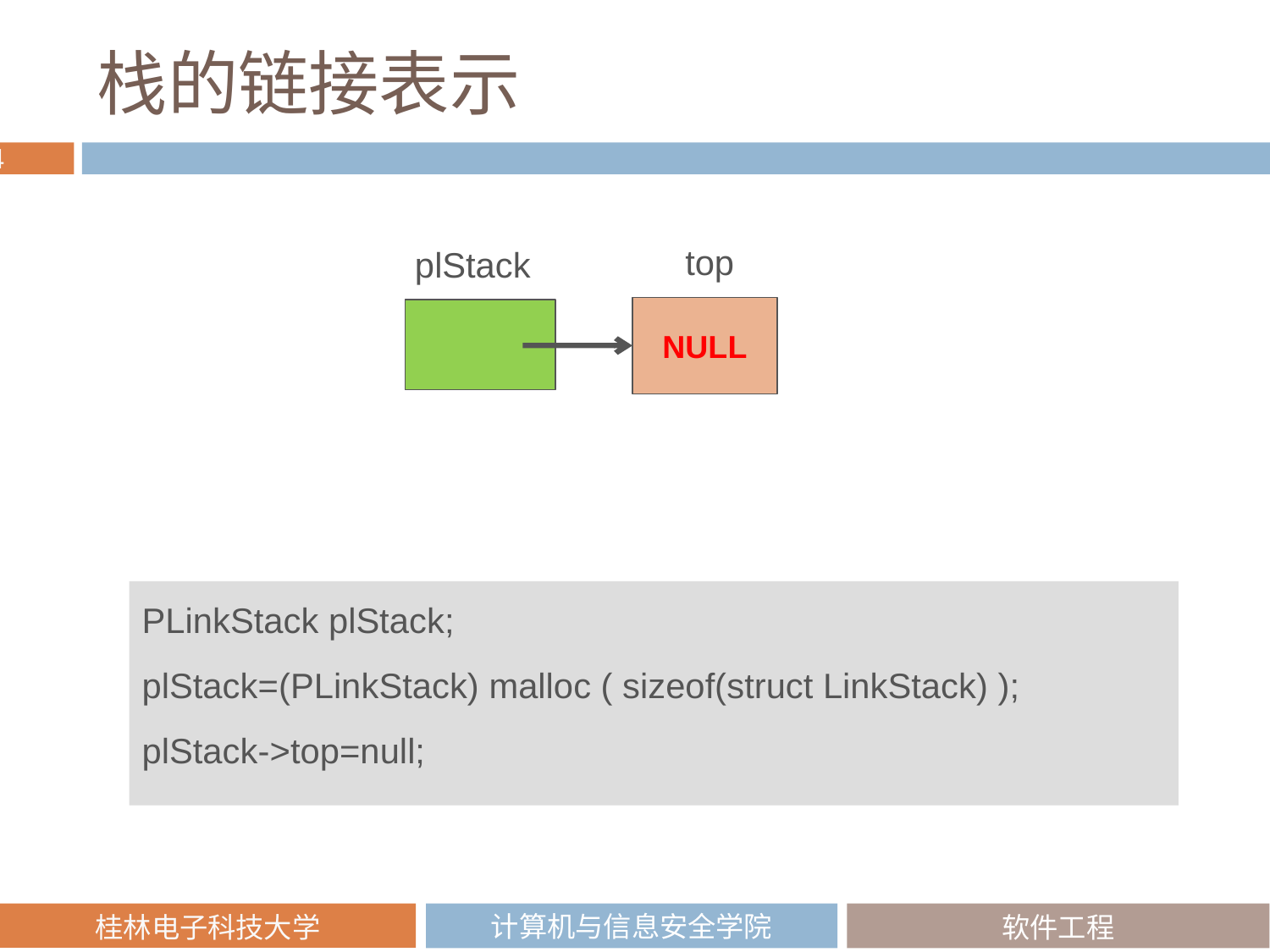

# 栈的链接表示
top
plStack
NULL

PLinkStack plStack;
plStack=(PLinkStack) malloc ( sizeof(struct LinkStack) );
plStack->top=null;